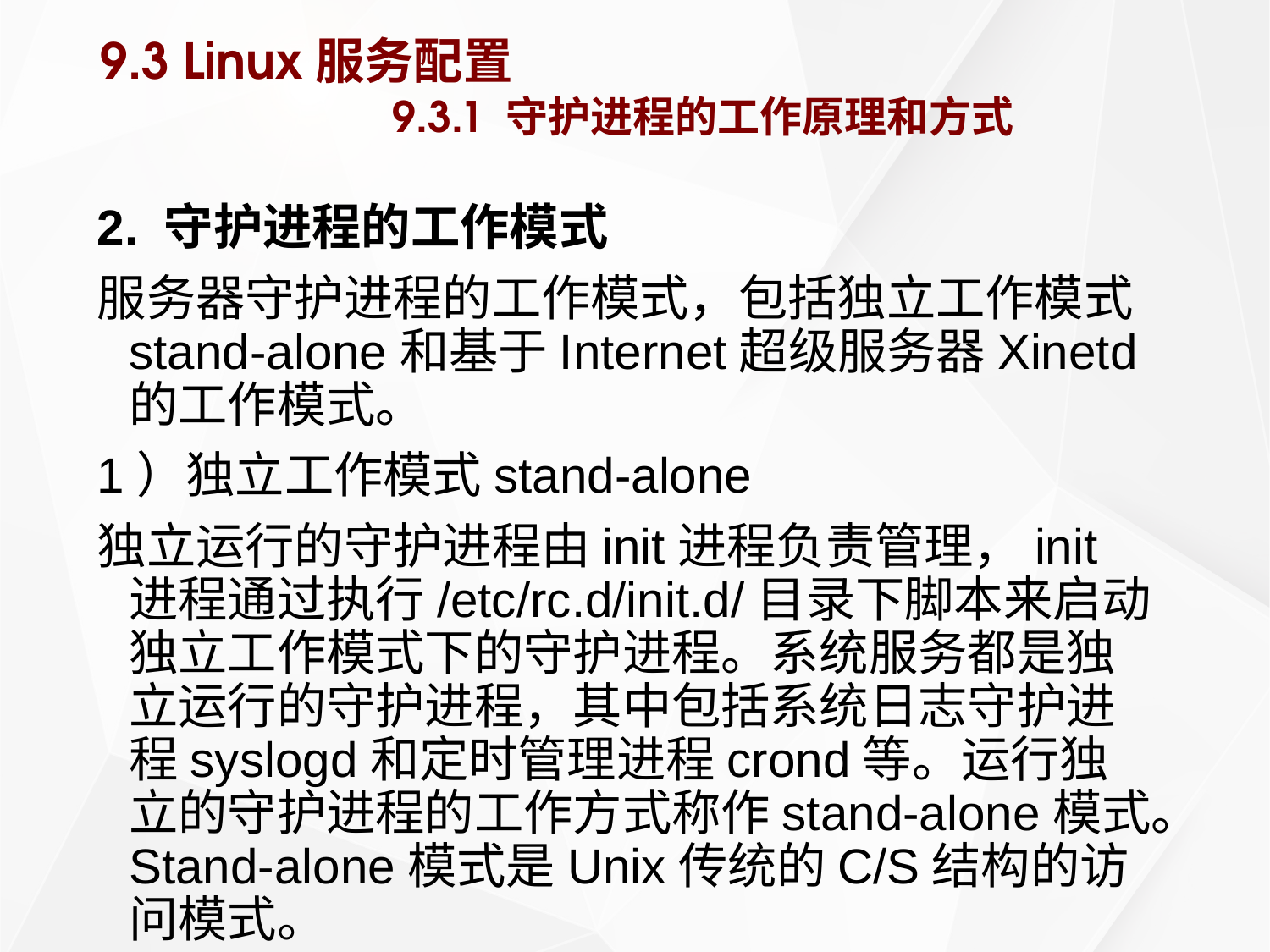

# 9.3 Linux服务配置 9.3.1 守护进程的工作原理和方式
2. 守护进程的工作模式
服务器守护进程的工作模式，包括独立工作模式stand-alone和基于Internet超级服务器Xinetd的工作模式。
1）独立工作模式stand-alone
独立运行的守护进程由init进程负责管理，init进程通过执行/etc/rc.d/init.d/目录下脚本来启动独立工作模式下的守护进程。系统服务都是独立运行的守护进程，其中包括系统日志守护进程syslogd和定时管理进程crond等。运行独立的守护进程的工作方式称作stand-alone模式。Stand-alone模式是Unix传统的C/S结构的访问模式。